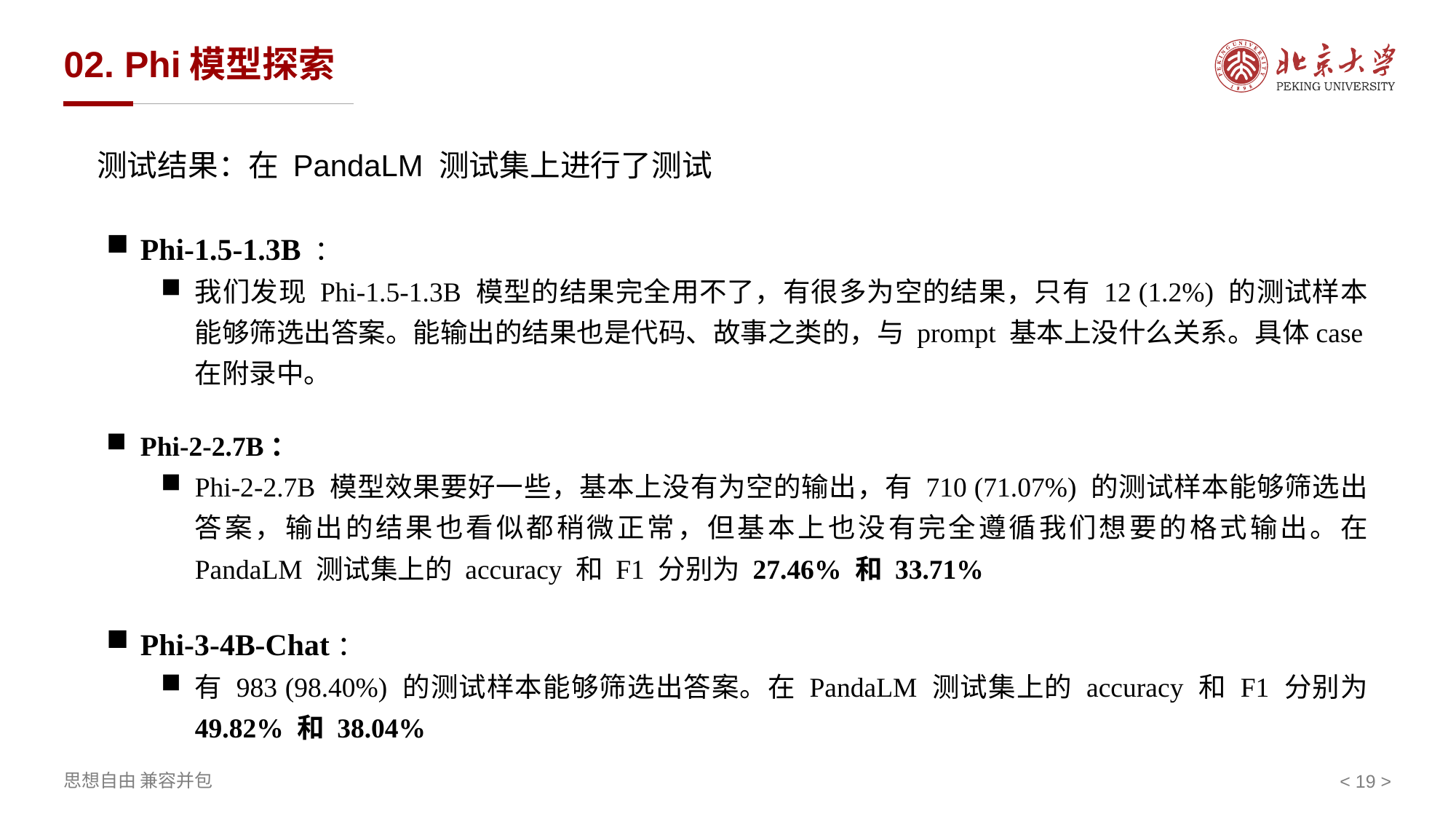

# 02. Phi模型探索
测试结果：在 PandaLM 测试集上进行了测试

Phi-1.5-1.3B ：
我们发现 Phi-1.5-1.3B 模型的结果完全用不了，有很多为空的结果，只有 12 (1.2%) 的测试样本能够筛选出答案。能输出的结果也是代码、故事之类的，与 prompt 基本上没什么关系。具体case在附录中。

Phi-2-2.7B：
Phi-2-2.7B 模型效果要好一些，基本上没有为空的输出，有 710 (71.07%) 的测试样本能够筛选出答案，输出的结果也看似都稍微正常，但基本上也没有完全遵循我们想要的格式输出。在 PandaLM 测试集上的 accuracy 和 F1 分别为 27.46% 和 33.71%

Phi-3-4B-Chat：
有 983 (98.40%) 的测试样本能够筛选出答案。在 PandaLM 测试集上的 accuracy 和 F1 分别为 49.82% 和 38.04%

< 19 >